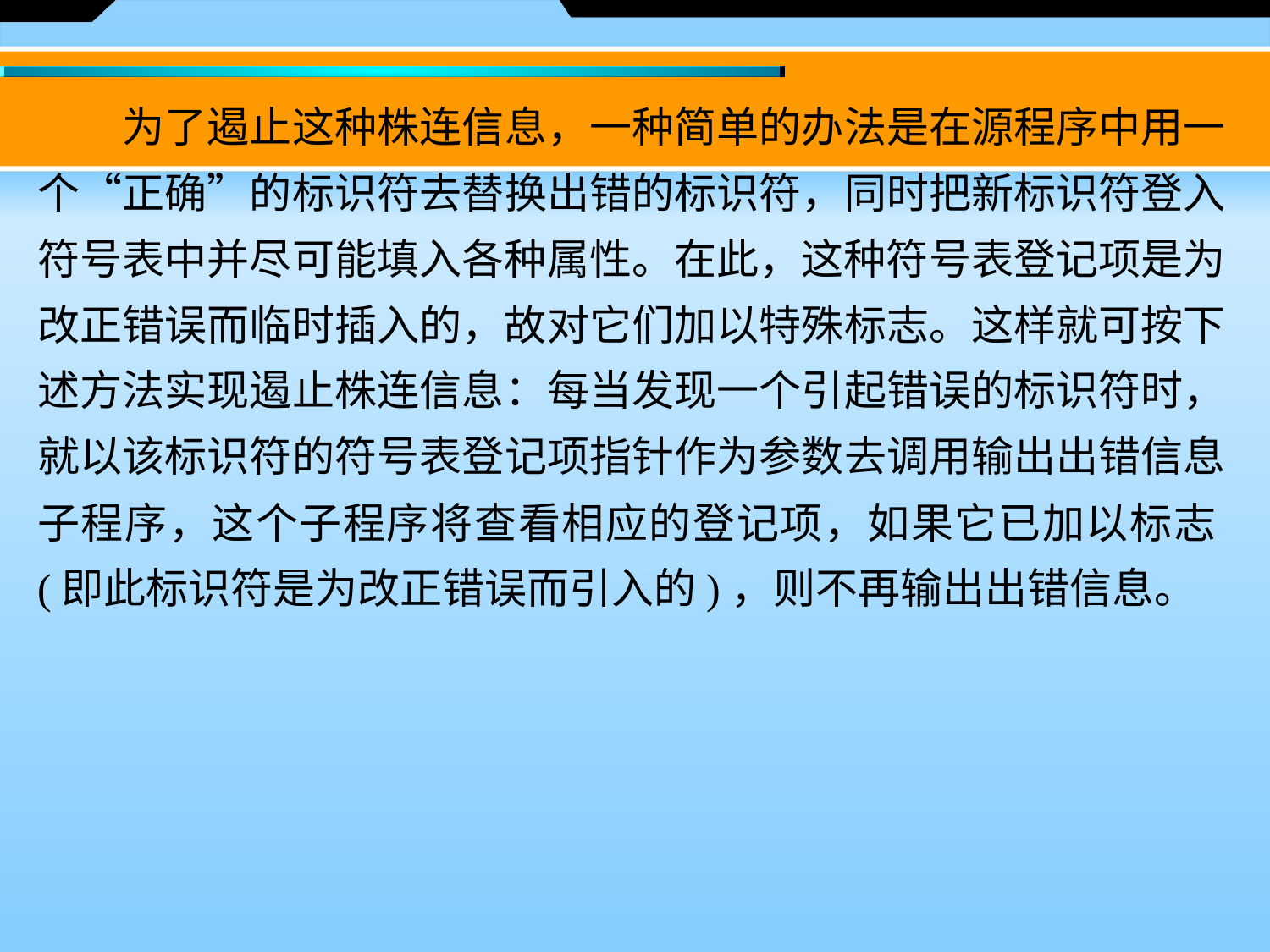

为了遏止这种株连信息，一种简单的办法是在源程序中用一个“正确”的标识符去替换出错的标识符，同时把新标识符登入符号表中并尽可能填入各种属性。在此，这种符号表登记项是为改正错误而临时插入的，故对它们加以特殊标志。这样就可按下述方法实现遏止株连信息：每当发现一个引起错误的标识符时，就以该标识符的符号表登记项指针作为参数去调用输出出错信息子程序，这个子程序将查看相应的登记项，如果它已加以标志(即此标识符是为改正错误而引入的)，则不再输出出错信息。